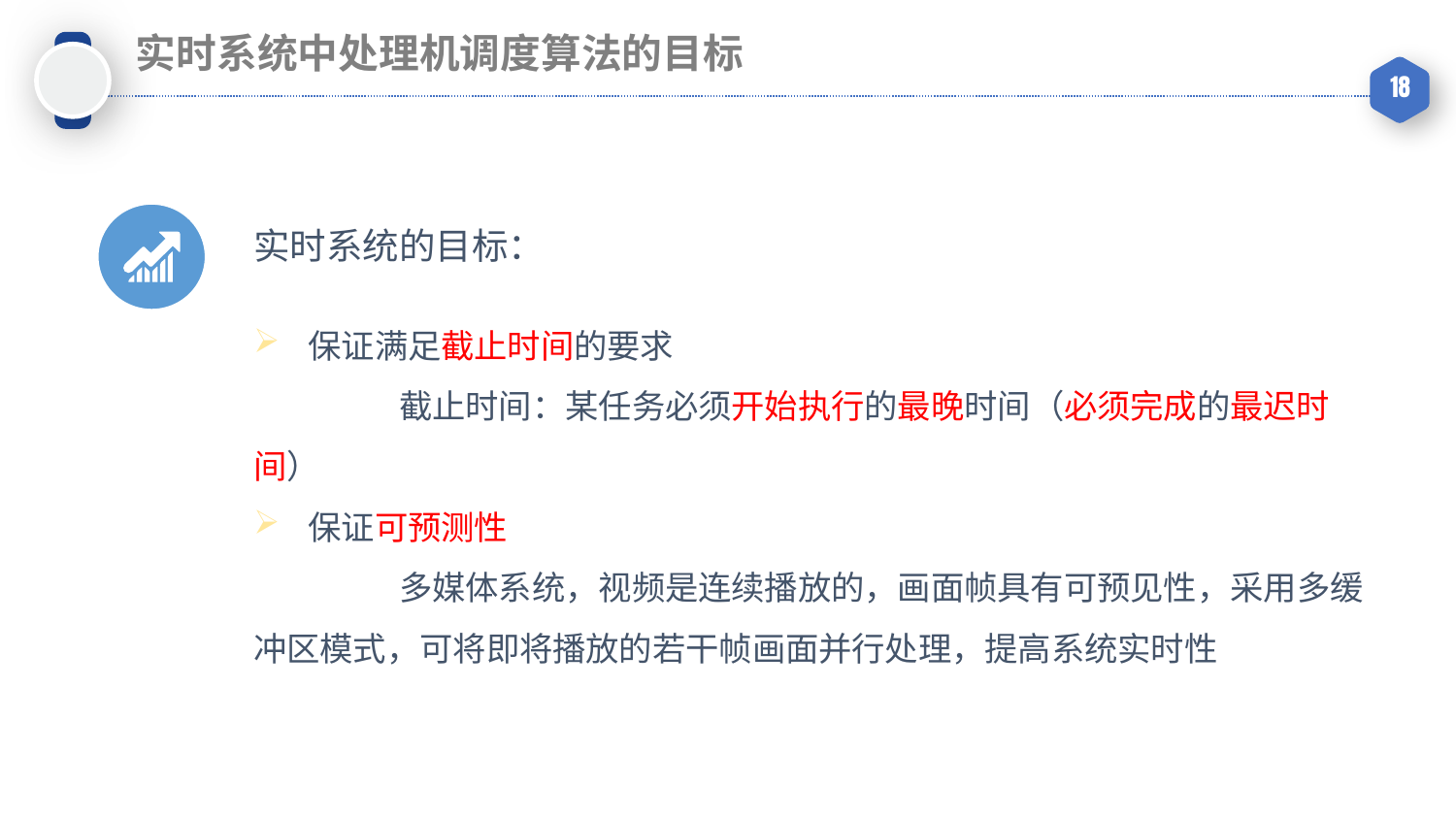

实时系统中处理机调度算法的目标

实时系统的目标：
保证满足截止时间的要求
	截止时间：某任务必须开始执行的最晚时间（必须完成的最迟时间）
保证可预测性
	多媒体系统，视频是连续播放的，画面帧具有可预见性，采用多缓冲区模式，可将即将播放的若干帧画面并行处理，提高系统实时性